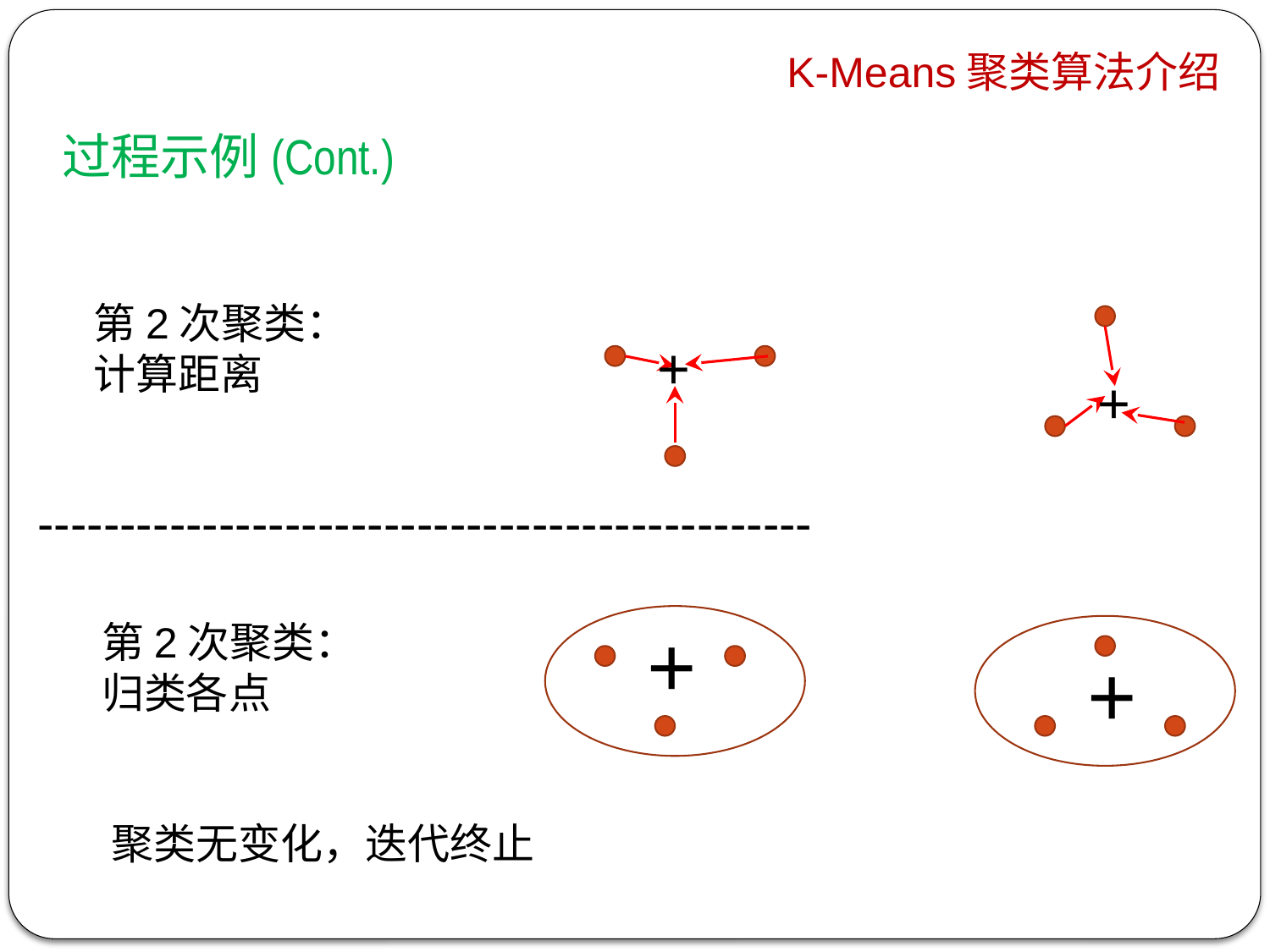

# K-Means聚类算法介绍
过程示例(Cont.)
第2次聚类：
计算距离

+

+

-----------------------------------------------

+
第2次聚类：
归类各点

+

聚类无变化，迭代终止